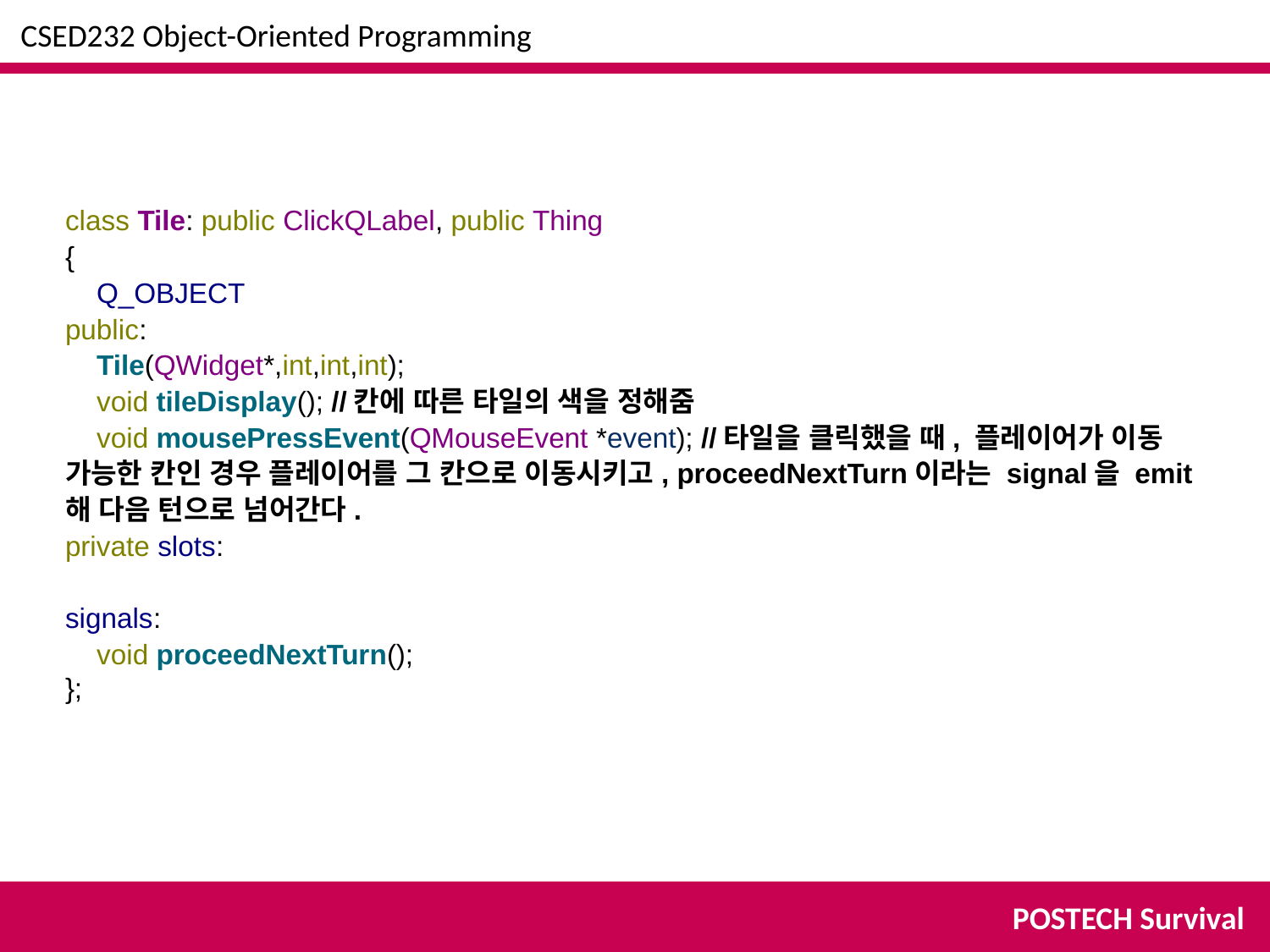

CSED232 Object-Oriented Programming
class Tile: public ClickQLabel, public Thing
{
    Q_OBJECT
public:
    Tile(QWidget*,int,int,int);
    void tileDisplay(); //칸에 따른 타일의 색을 정해줌
    void mousePressEvent(QMouseEvent *event); //타일을 클릭했을 때, 플레이어가 이동 가능한 칸인 경우 플레이어를 그 칸으로 이동시키고, proceedNextTurn이라는 signal을 emit해 다음 턴으로 넘어간다.
private slots:

signals:
    void proceedNextTurn();
};

POSTECH Survival